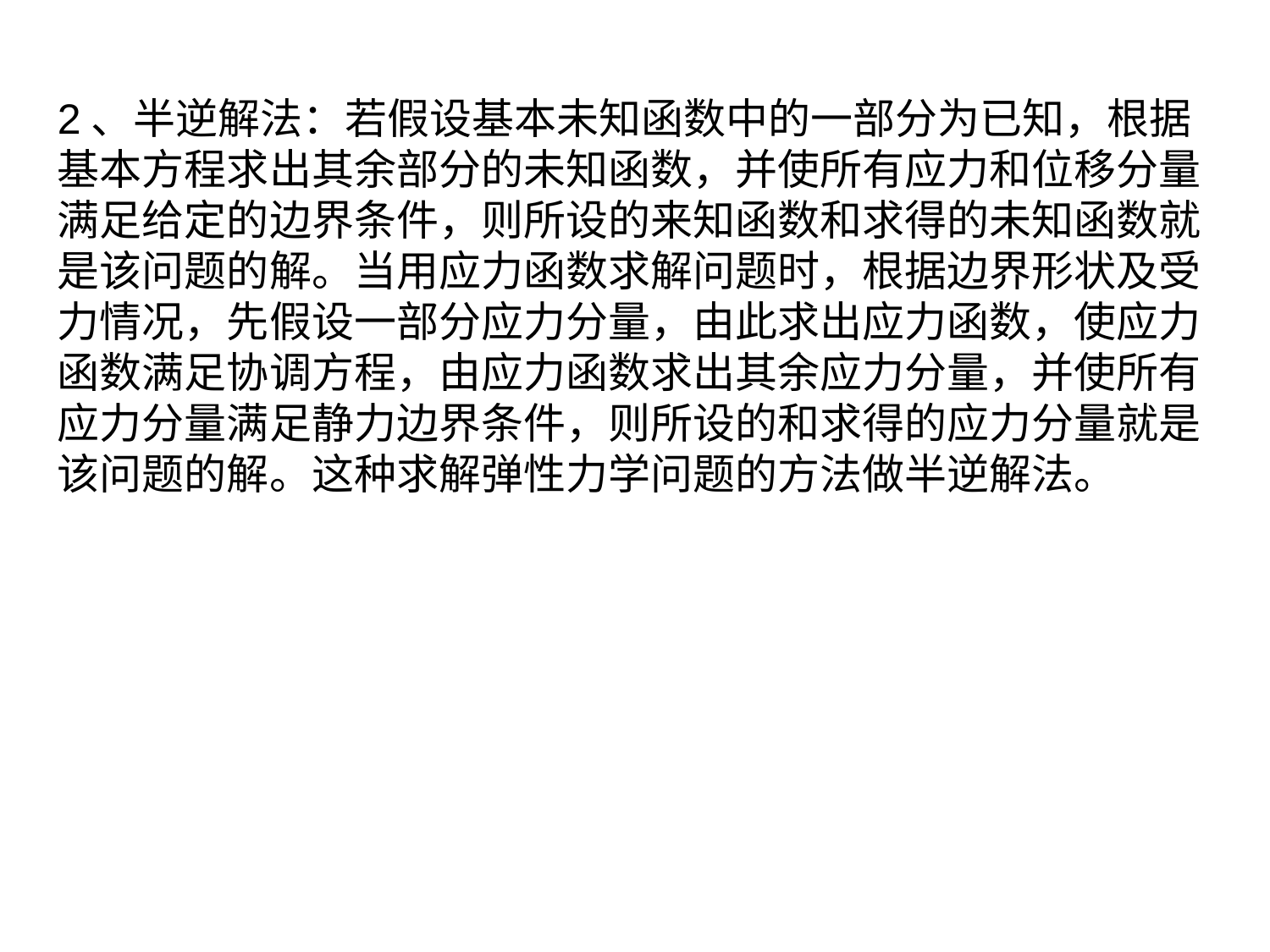

2、半逆解法：若假设基本未知函数中的一部分为已知，根据基本方程求出其余部分的未知函数，并使所有应力和位移分量满足给定的边界条件，则所设的来知函数和求得的未知函数就是该问题的解。当用应力函数求解问题时，根据边界形状及受力情况，先假设一部分应力分量，由此求出应力函数，使应力函数满足协调方程，由应力函数求出其余应力分量，并使所有应力分量满足静力边界条件，则所设的和求得的应力分量就是该问题的解。这种求解弹性力学问题的方法做半逆解法。